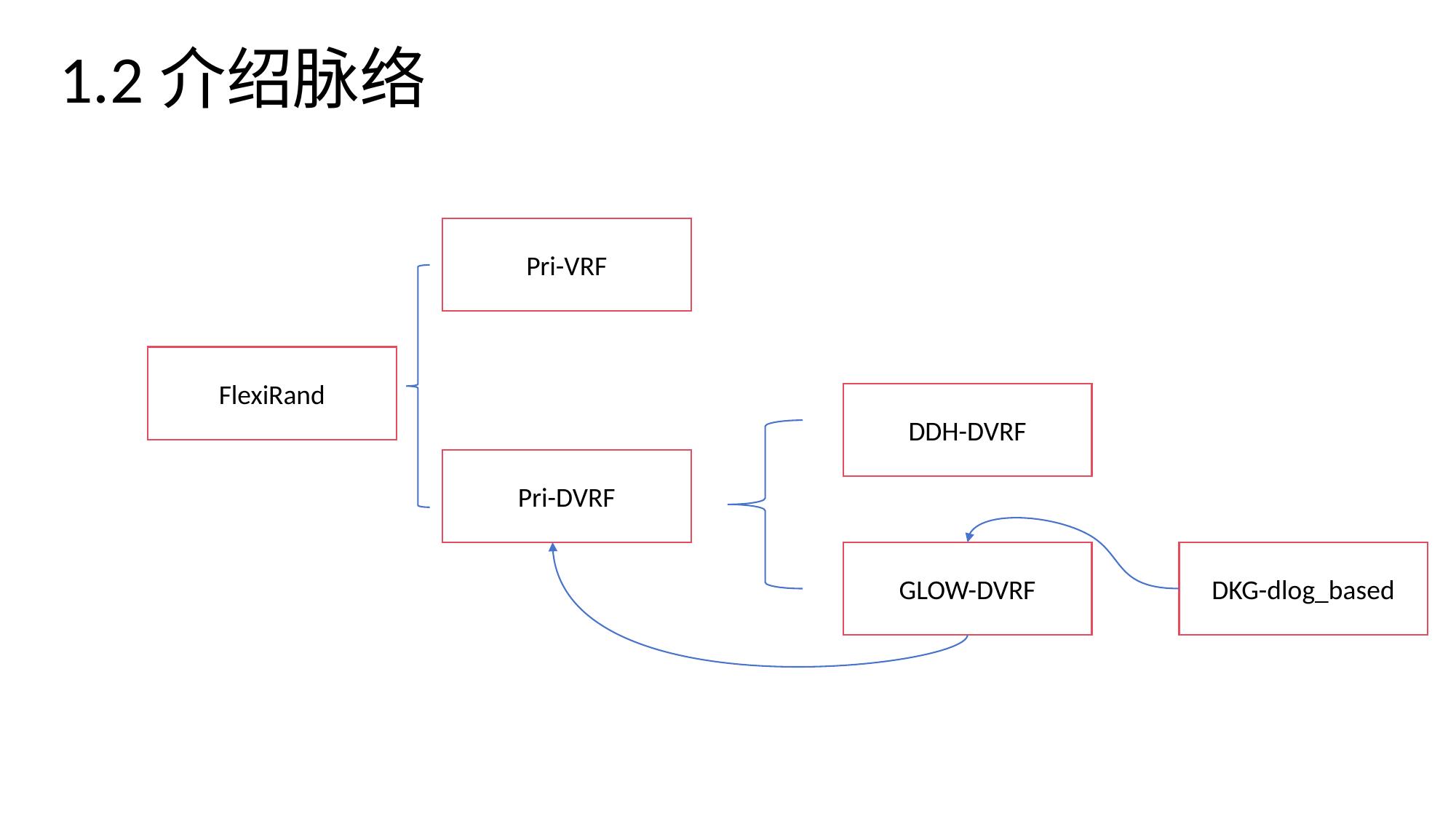

# 1.2介绍脉络
Pri-VRF

FlexiRand
DDH-DVRF

Pri-DVRF
GLOW-DVRF
DKG-dlog_based